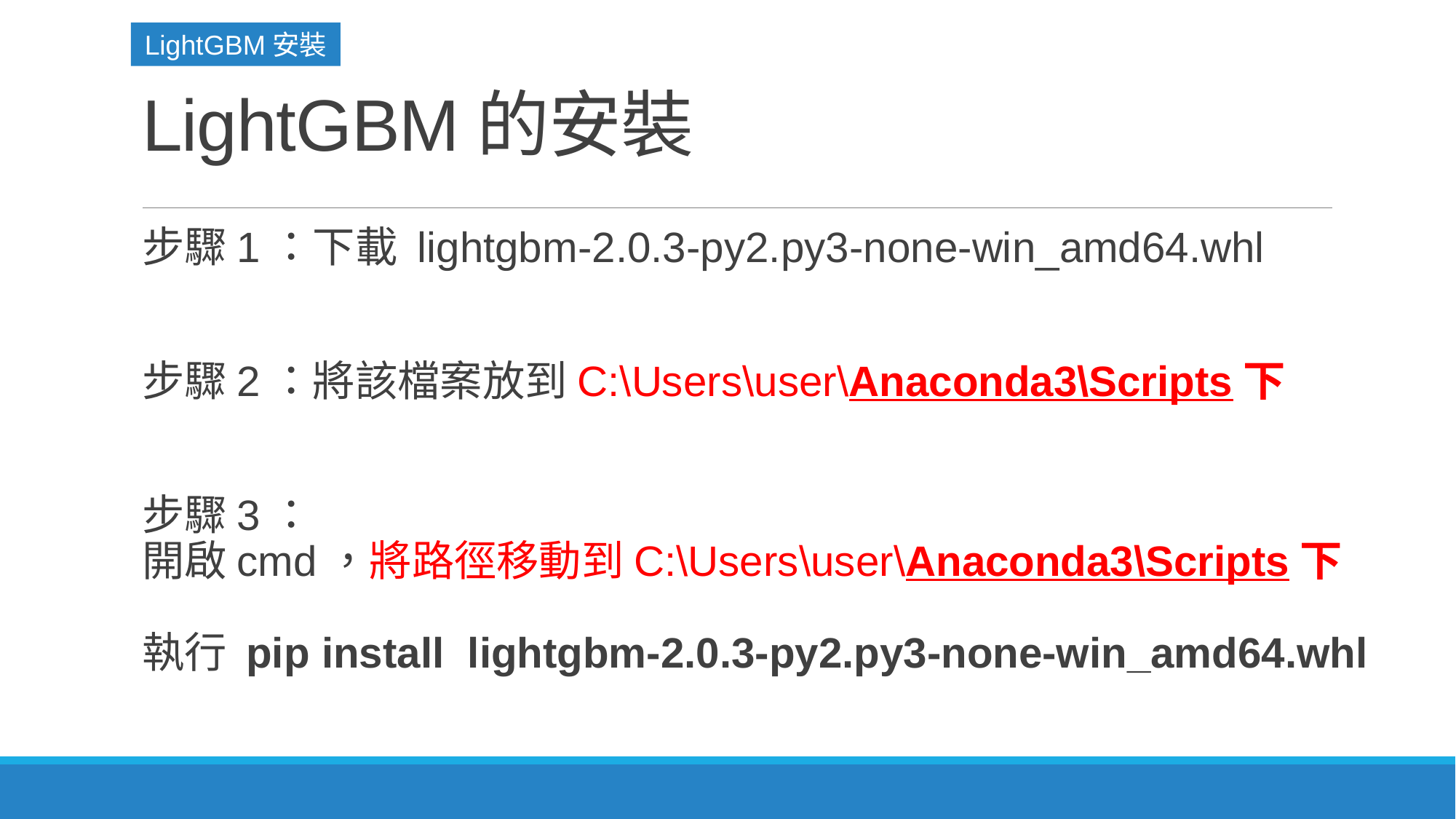

LightGBM安裝
# LightGBM的安裝
步驟1：下載 lightgbm-2.0.3-py2.py3-none-win_amd64.whl

步驟2：將該檔案放到C:\Users\user\Anaconda3\Scripts下

步驟3：
開啟cmd，將路徑移動到C:\Users\user\Anaconda3\Scripts下
執行 pip install  lightgbm-2.0.3-py2.py3-none-win_amd64.whl